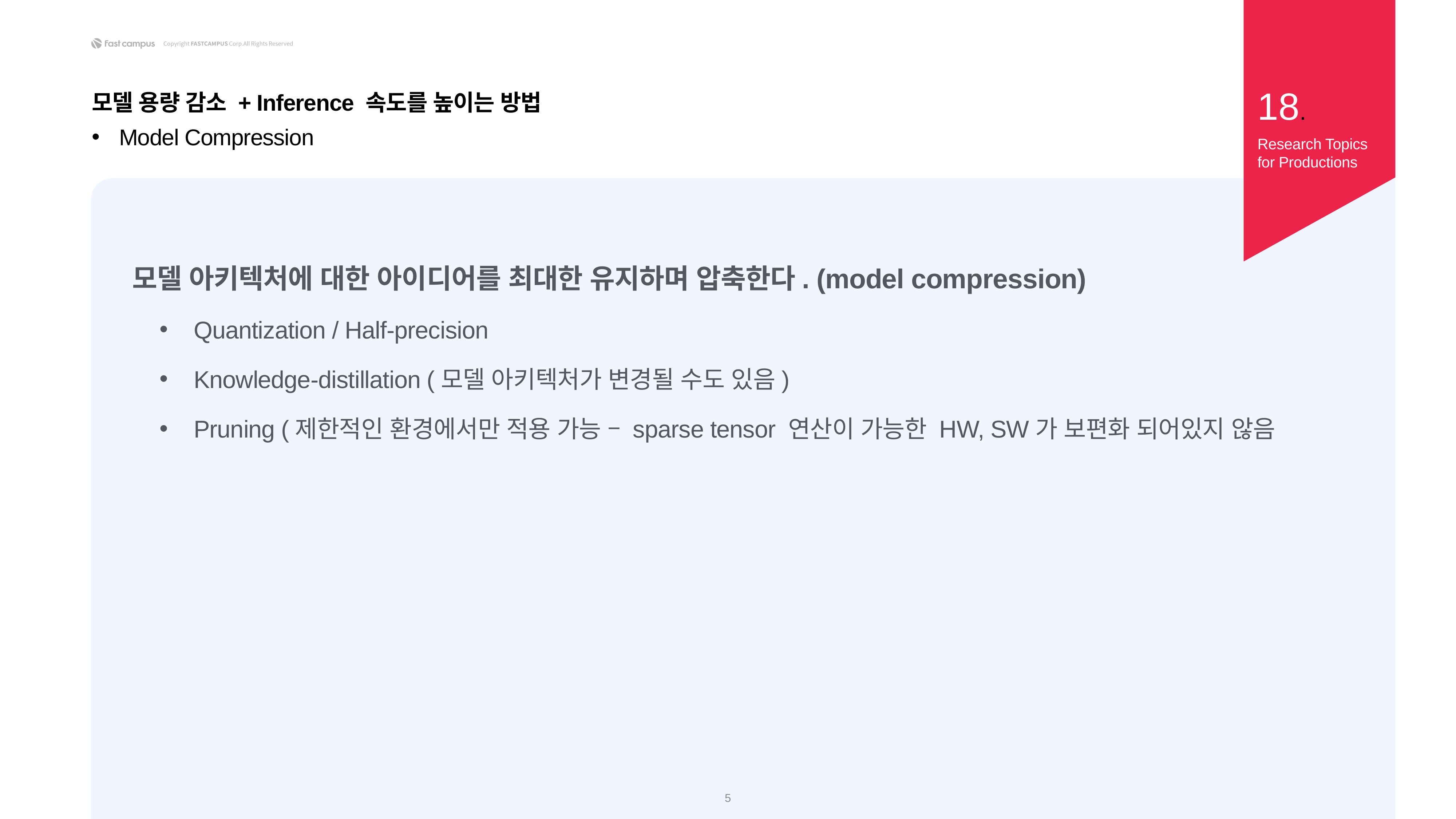

18.
모델 용량 감소 + Inference 속도를 높이는 방법
Model Compression
Research Topics
for Productions
모델 아키텍처에 대한 아이디어를 최대한 유지하며 압축한다. (model compression)
Quantization / Half-precision
Knowledge-distillation (모델 아키텍처가 변경될 수도 있음)
Pruning (제한적인 환경에서만 적용 가능 – sparse tensor 연산이 가능한 HW, SW가 보편화 되어있지 않음
5